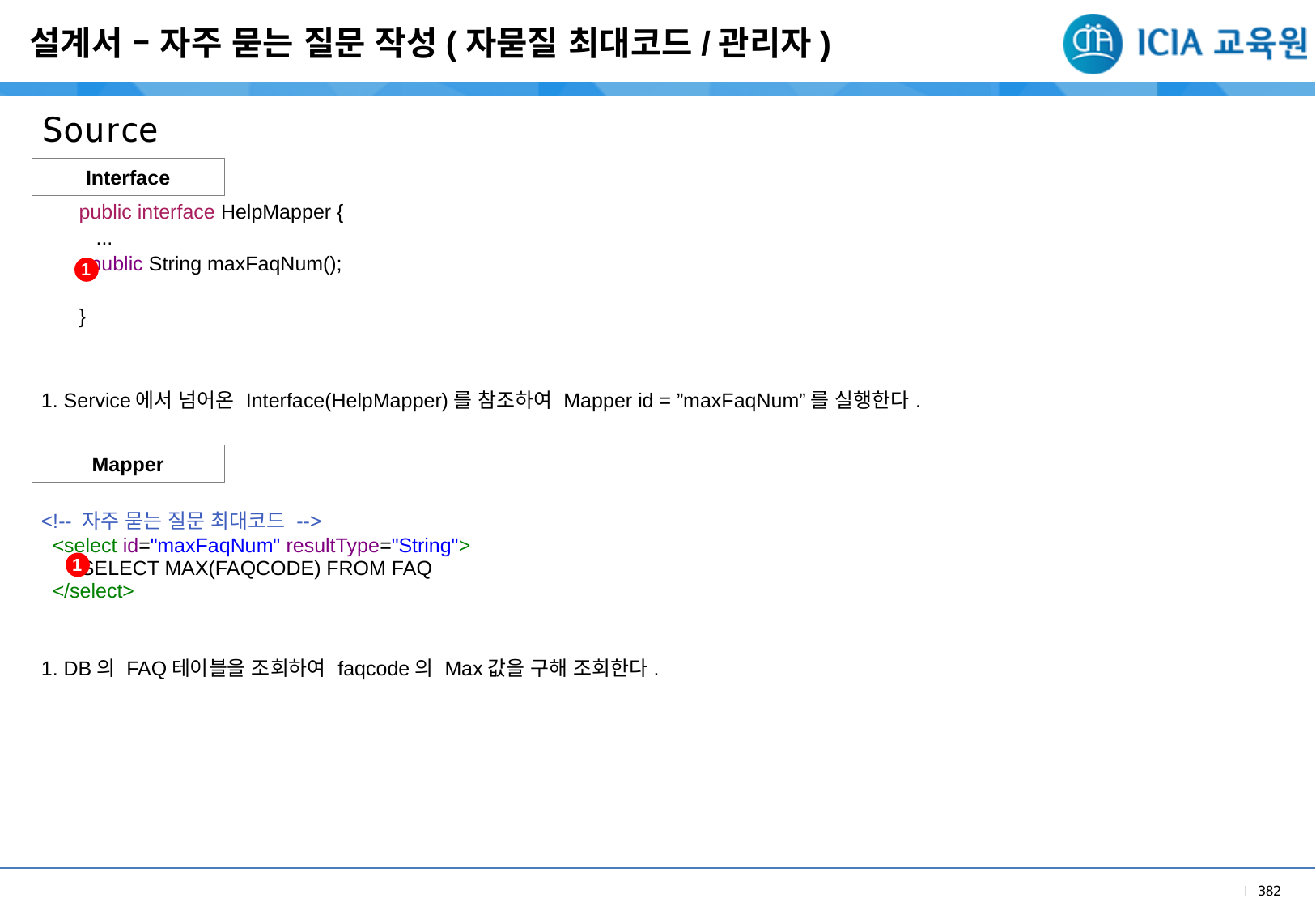

설계서 – 자주 묻는 질문 작성(자묻질 최대코드/관리자)
Source
Interface
| public interface HelpMapper { ... public String maxFaqNum(); } |
| --- |
| 1. Service에서 넘어온 Interface(HelpMapper)를 참조하여 Mapper id = ”maxFaqNum”를 실행한다. |
1

Mapper
| <!-- 자주 묻는 질문 최대코드 --> <select id="maxFaqNum" resultType="String"> SELECT MAX(FAQCODE) FROM FAQ </select> |
| --- |
| 1. DB의 FAQ테이블을 조회하여 faqcode의 Max값을 구해 조회한다. |
1